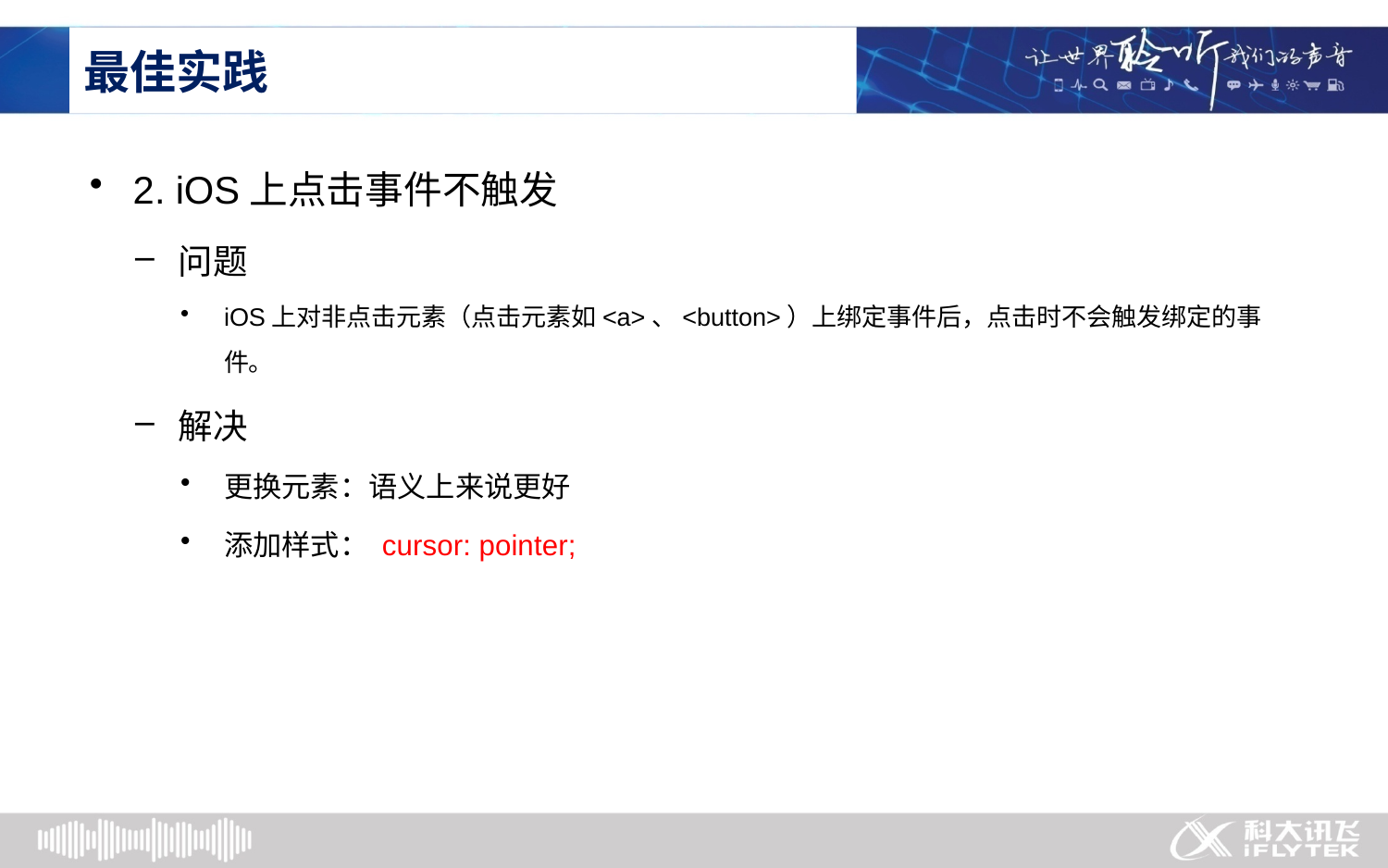

# 最佳实践
2. iOS上点击事件不触发
问题
iOS上对非点击元素（点击元素如<a>、<button>）上绑定事件后，点击时不会触发绑定的事件。
解决
更换元素：语义上来说更好
添加样式： cursor: pointer;